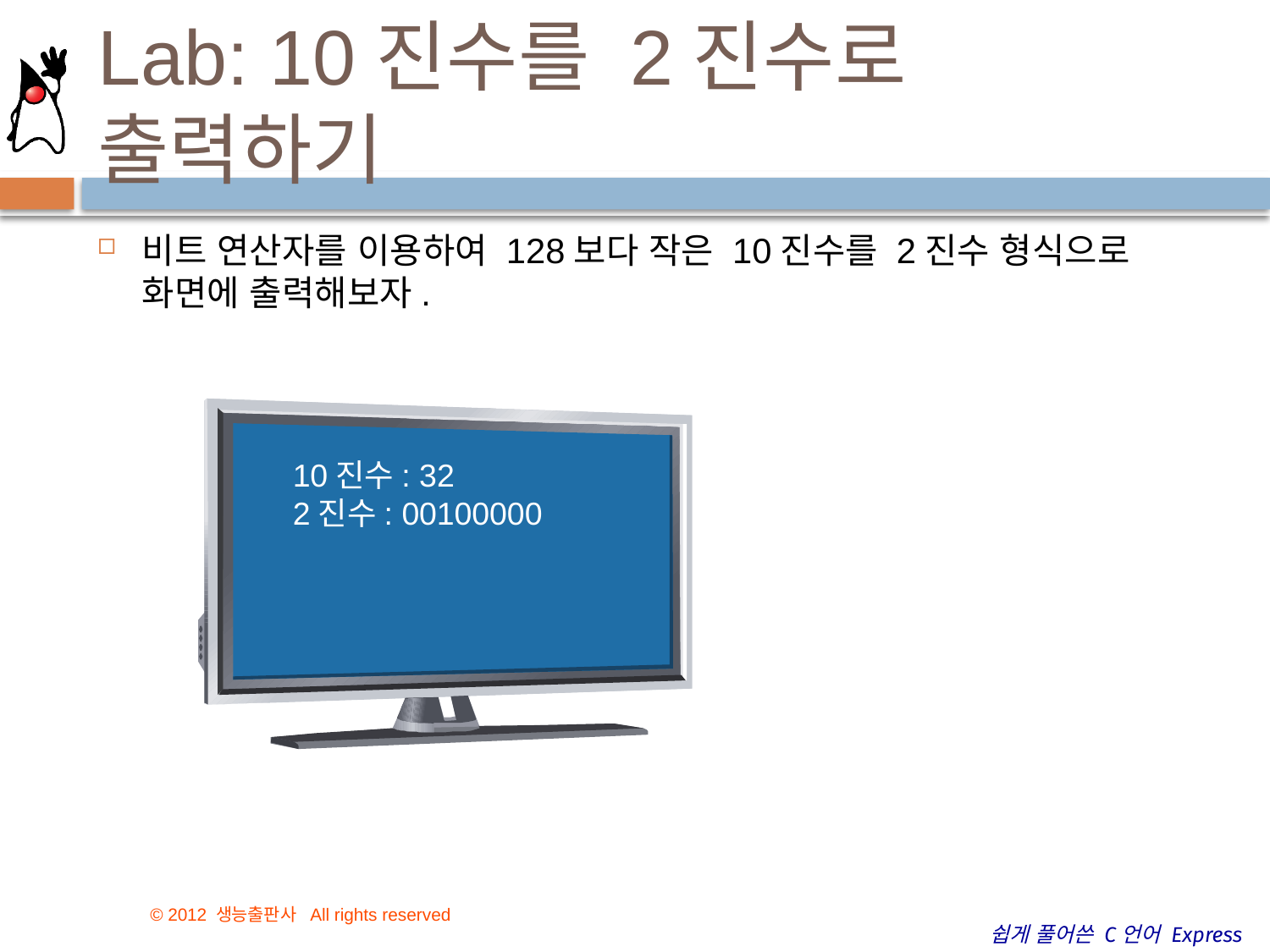

# Lab: 10진수를 2진수로 출력하기
비트 연산자를 이용하여 128보다 작은 10진수를 2진수 형식으로 화면에 출력해보자.

10진수: 32
2진수: 00100000